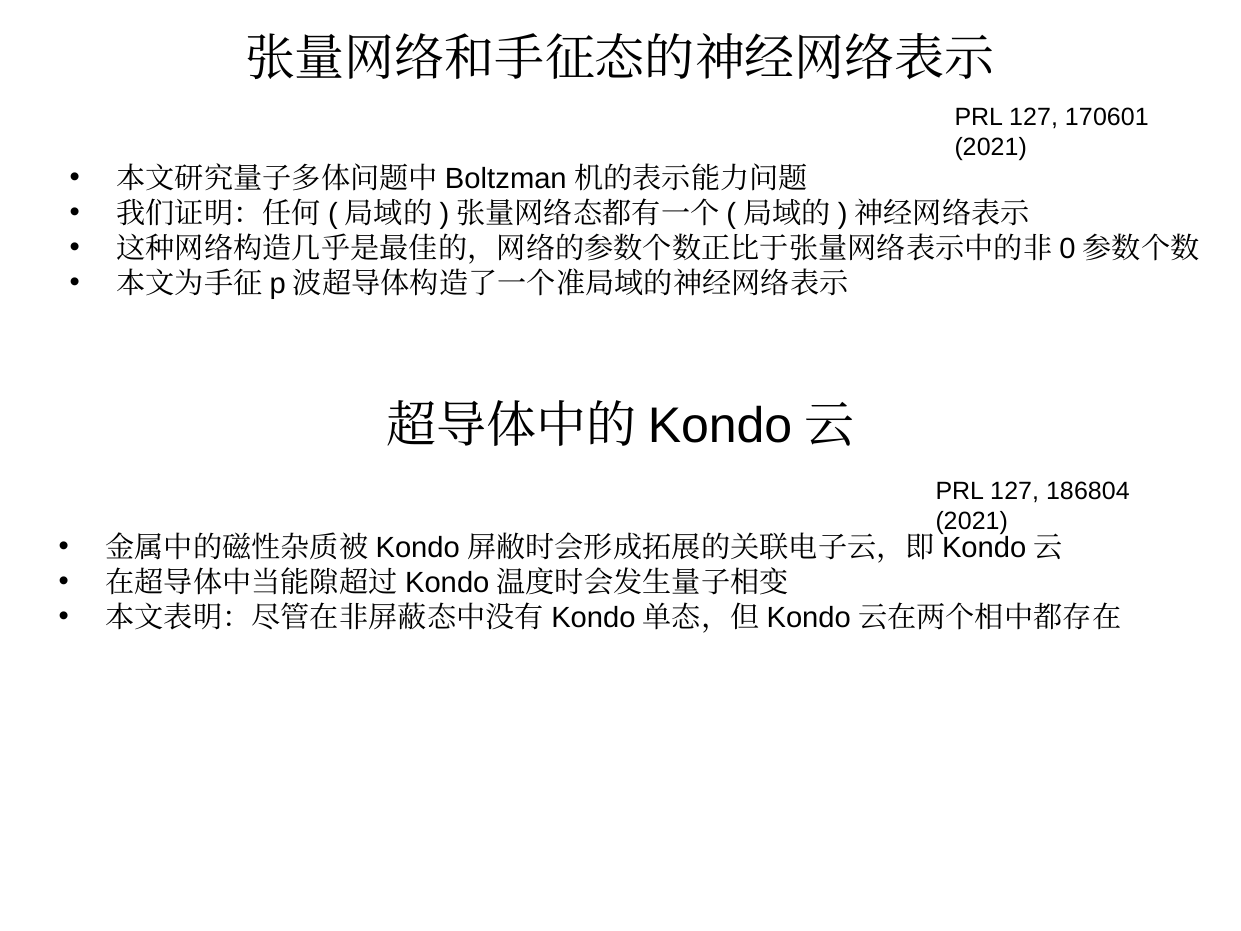

张量网络和手征态的神经网络表示
PRL 127, 170601 (2021)
本文研究量子多体问题中Boltzman机的表示能力问题
我们证明：任何(局域的)张量网络态都有一个(局域的)神经网络表示
这种网络构造几乎是最佳的，网络的参数个数正比于张量网络表示中的非0参数个数
本文为手征p波超导体构造了一个准局域的神经网络表示
超导体中的Kondo云
PRL 127, 186804 (2021)
金属中的磁性杂质被Kondo屏敝时会形成拓展的关联电子云，即Kondo云
在超导体中当能隙超过Kondo温度时会发生量子相变
本文表明：尽管在非屏蔽态中没有Kondo单态，但Kondo云在两个相中都存在